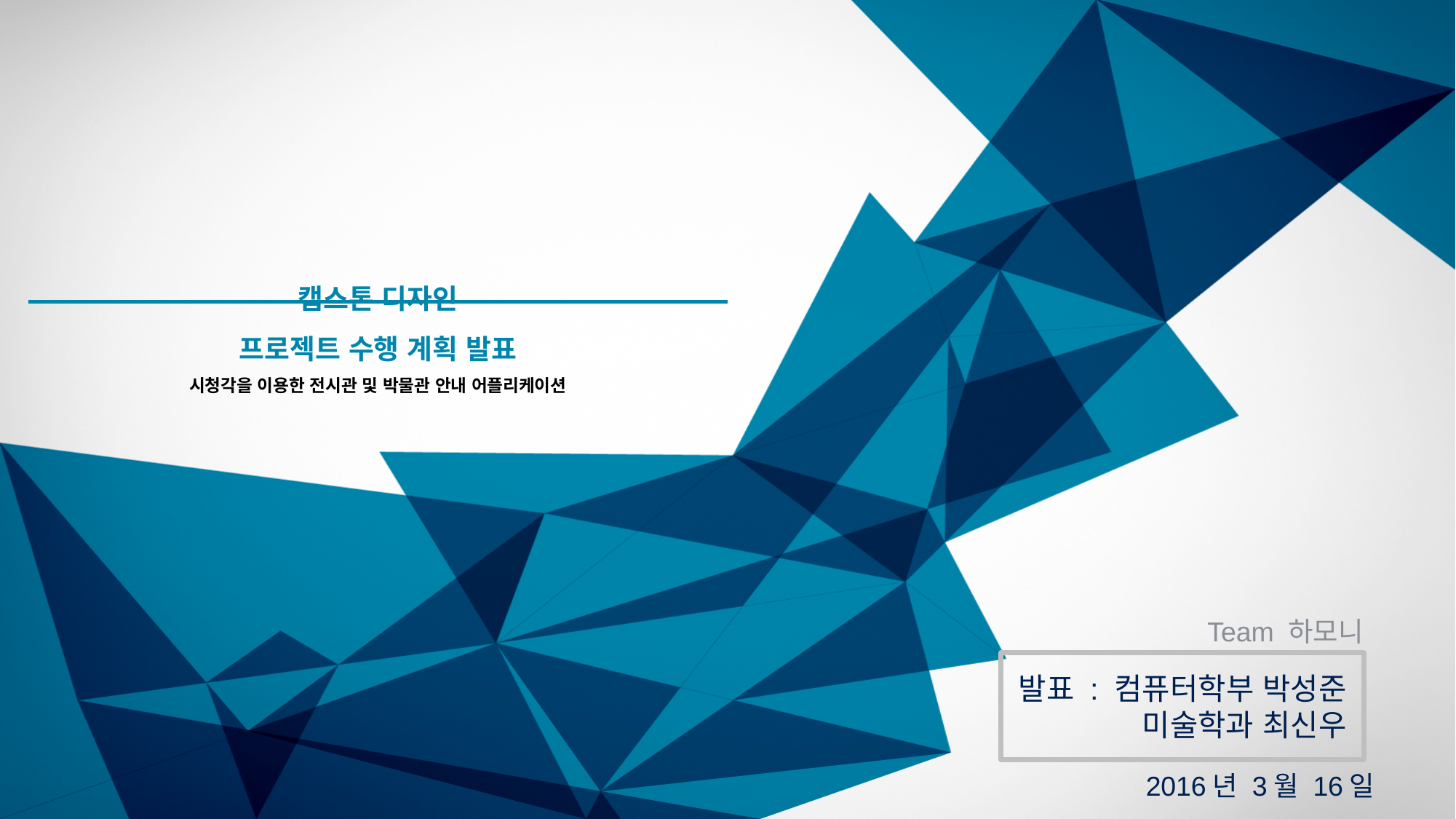

# 캡스톤 디자인 프로젝트 수행 계획 발표 시청각을 이용한 전시관 및 박물관 안내 어플리케이션
Team 하모니
발표 : 컴퓨터학부 박성준
미술학과 최신우
2016년 3월 16일